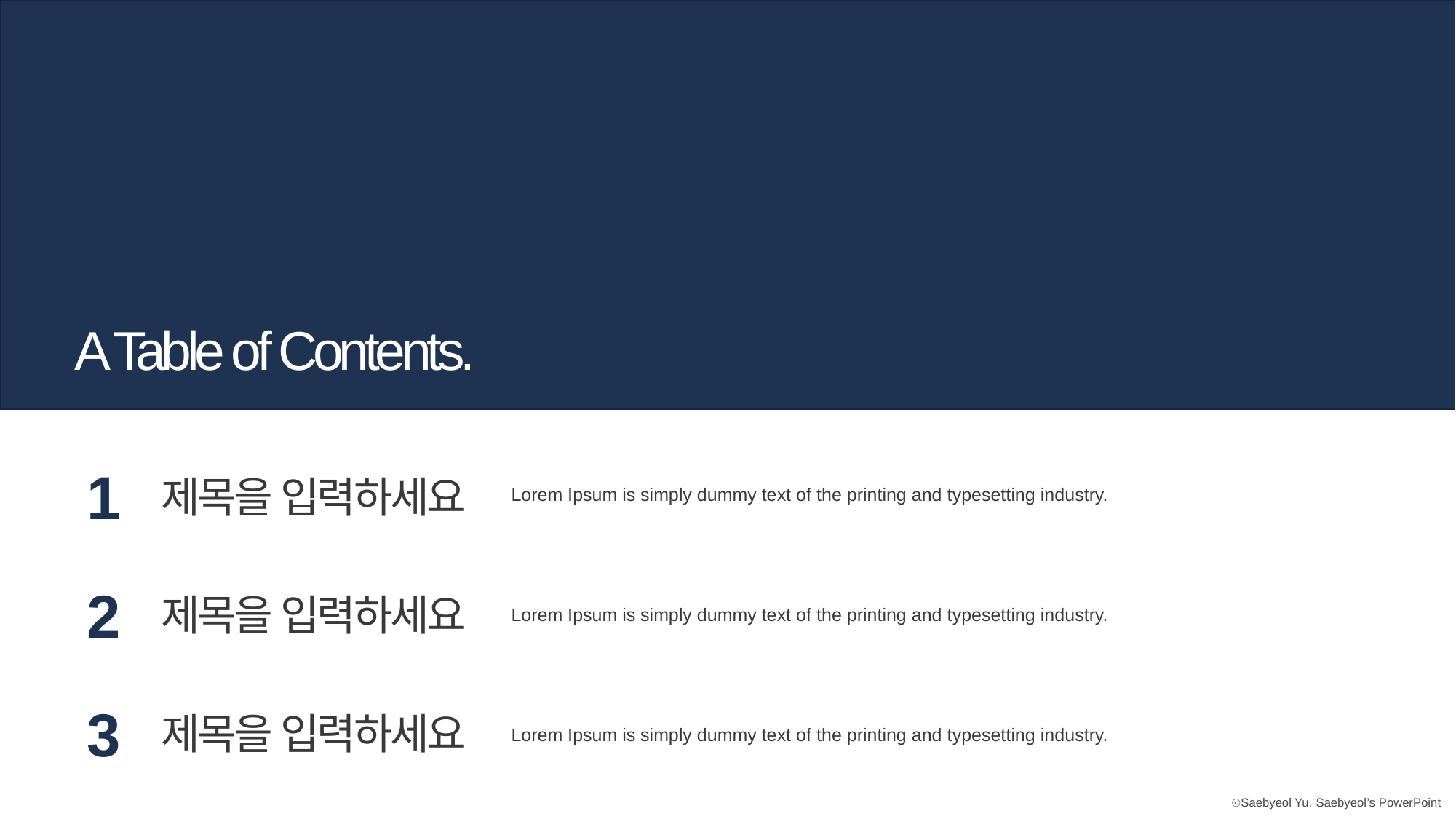

A Table of Contents.
1
제목을 입력하세요
Lorem Ipsum is simply dummy text of the printing and typesetting industry.
2
제목을 입력하세요
Lorem Ipsum is simply dummy text of the printing and typesetting industry.
3
제목을 입력하세요
Lorem Ipsum is simply dummy text of the printing and typesetting industry.